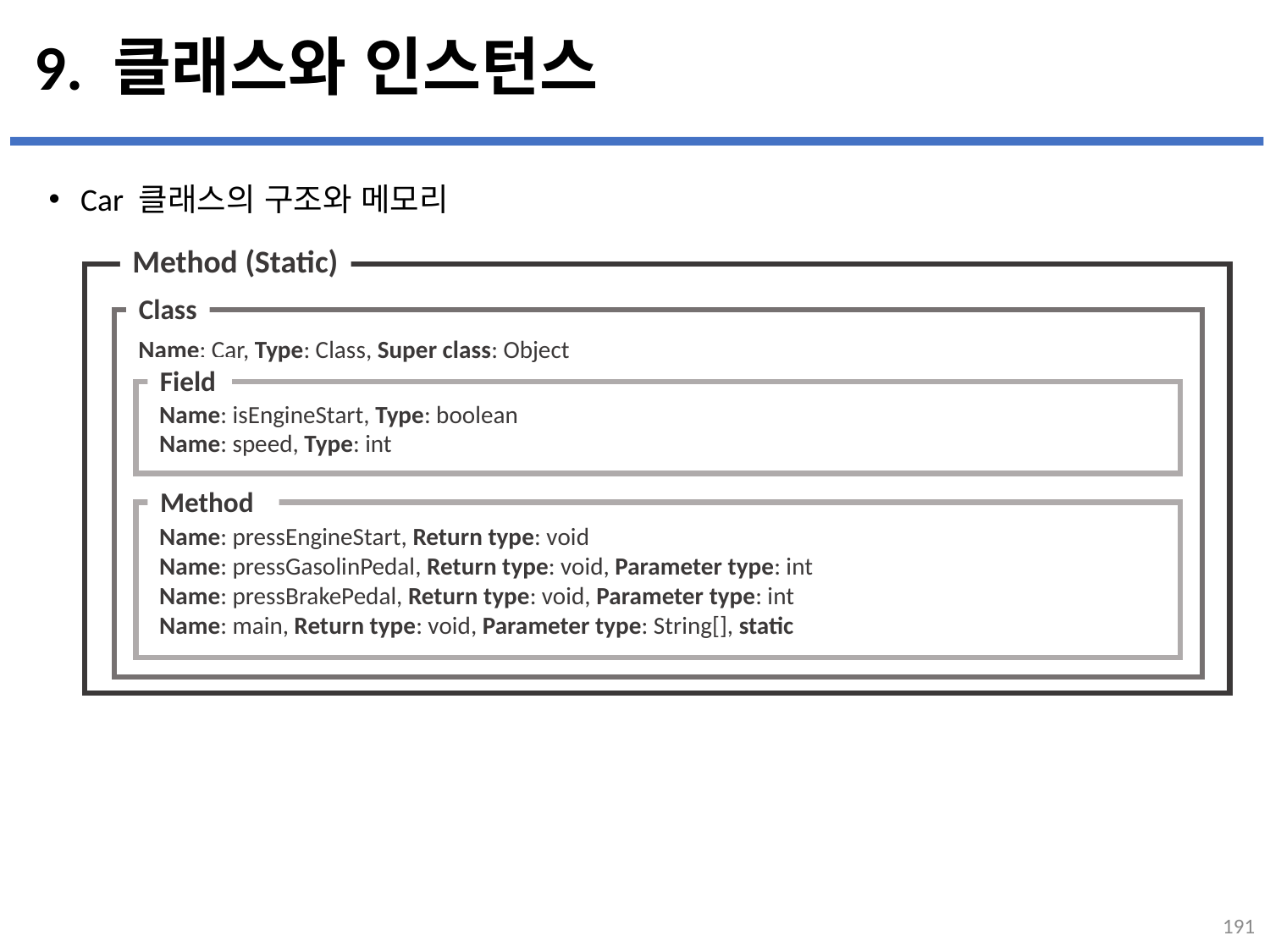

# 9. 클래스와 인스턴스
Car 클래스의 구조와 메모리
...

설명
Method (Static)

Class

Name: Car, Type: Class, Super class: Object
Field

Name: isEngineStart, Type: boolean
Name: speed, Type: int
Method

Name: pressEngineStart, Return type: void
Name: pressGasolinPedal, Return type: void, Parameter type: int
Name: pressBrakePedal, Return type: void, Parameter type: int
Name: main, Return type: void, Parameter type: String[], static
191